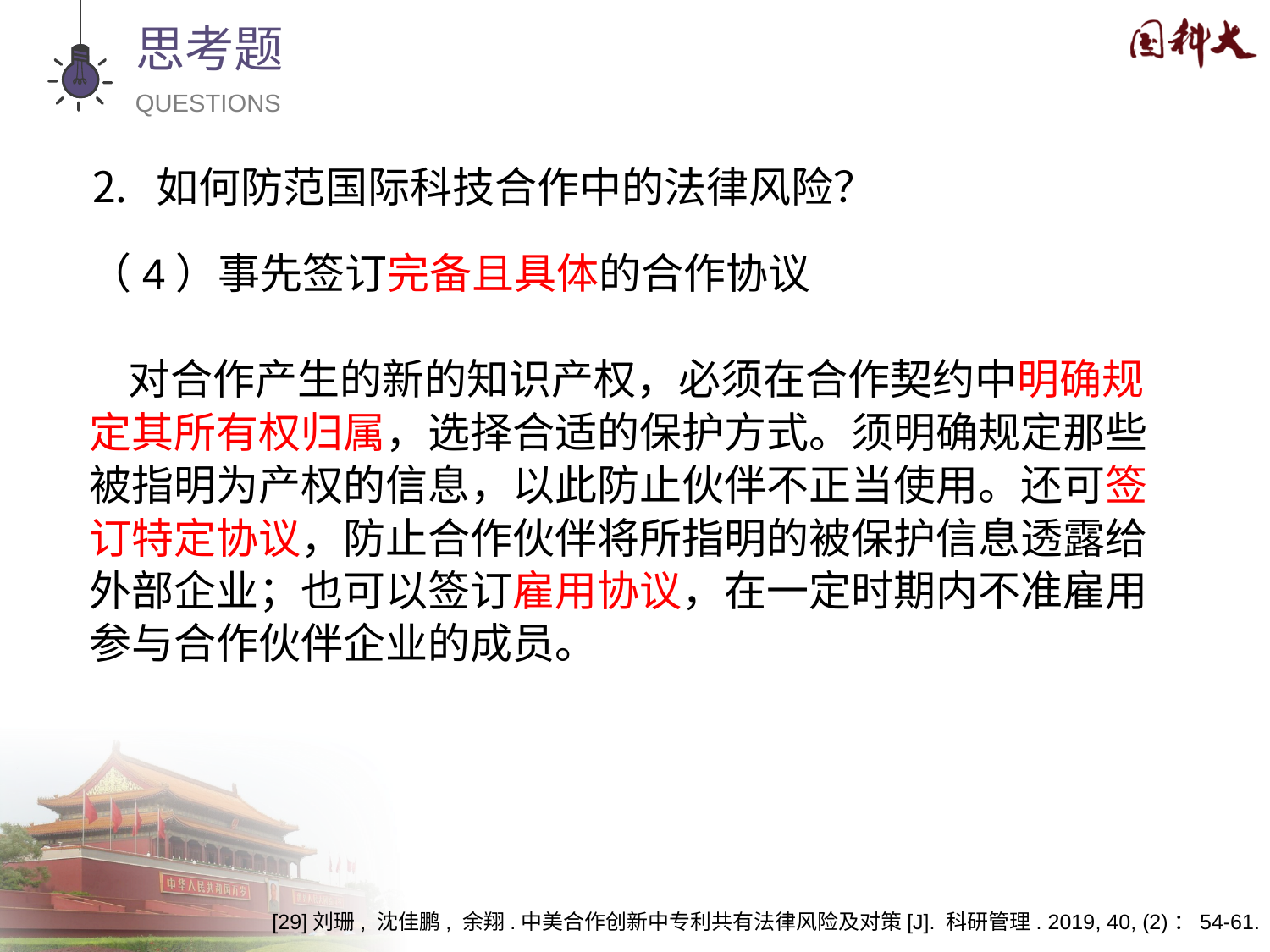

思考题
QUESTIONS
如何防范国际科技合作中的法律风险？
（4）事先签订完备且具体的合作协议

   对合作产生的新的知识产权，必须在合作契约中明确规定其所有权归属，选择合适的保护方式。须明确规定那些被指明为产权的信息，以此防止伙伴不正当使用。还可签订特定协议，防止合作伙伴将所指明的被保护信息透露给外部企业；也可以签订雇用协议，在一定时期内不准雇用参与合作伙伴企业的成员。

[29]刘珊, 沈佳鹏, 余翔.中美合作创新中专利共有法律风险及对策[J]. 科研管理. 2019, 40, (2)：54-61.